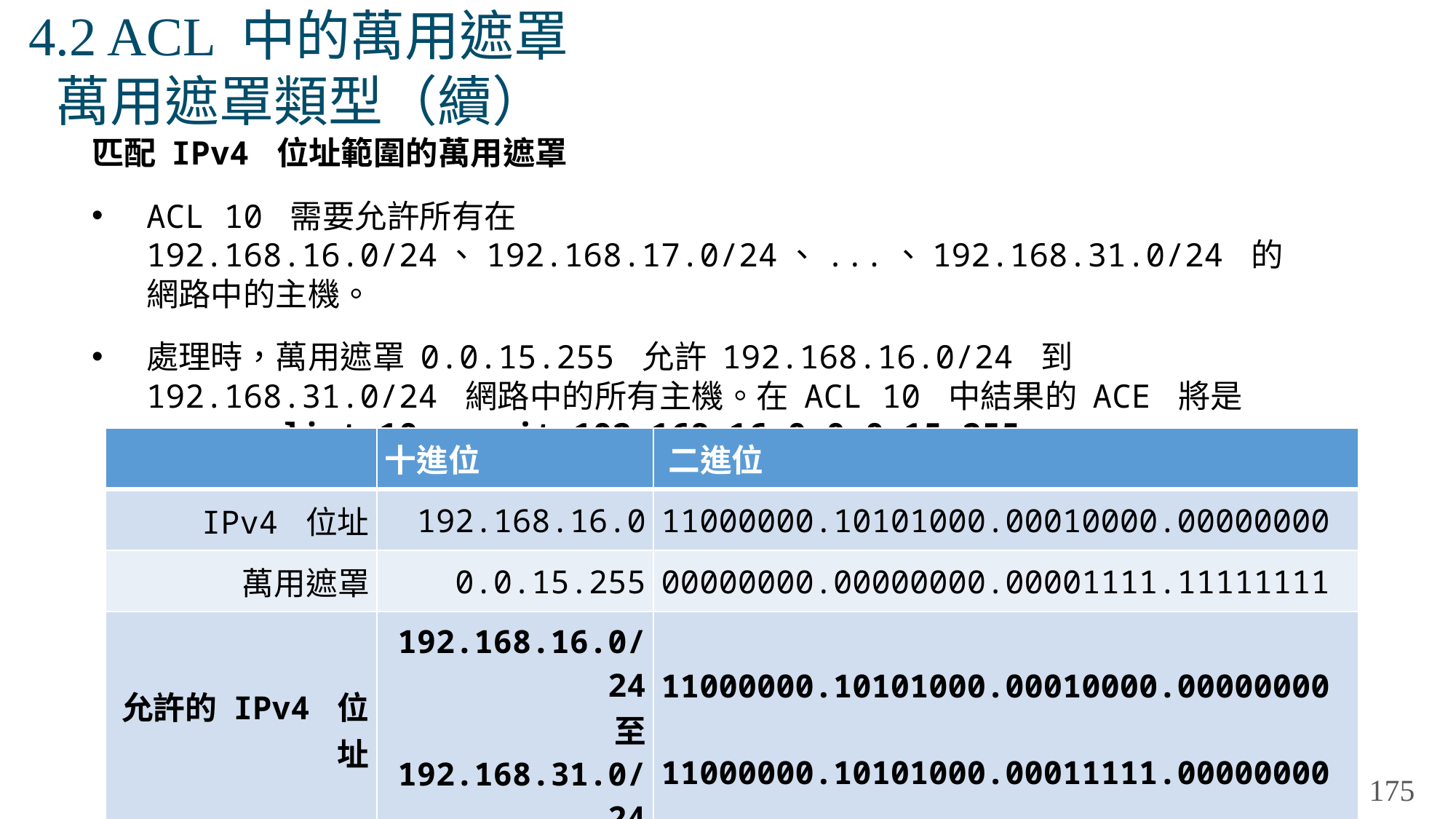

# 4.2 ACL 中的萬用遮罩 萬用遮罩類型（續）
匹配 IPv4 位址範圍的萬用遮罩
ACL 10 需要允許所有在 192.168.16.0/24、192.168.17.0/24、...、192.168.31.0/24 的網路中的主機。
處理時，萬用遮罩 0.0.15.255 允許 192.168.16.0/24 到 192.168.31.0/24 網路中的所有主機。在 ACL 10 中結果的 ACE 將是 access-list 10 permit 192.168.16.0 0.0.15.255。
|  | 十進位 | 二進位 |
| --- | --- | --- |
| IPv4 位址 | 192.168.16.0 | 11000000.10101000.00010000.00000000 |
| 萬用遮罩 | 0.0.15.255 | 00000000.00000000.00001111.11111111 |
| 允許的 IPv4 位址 | 192.168.16.0/24 至 192.168.31.0/24 | 11000000.10101000.00010000.00000000 11000000.10101000.00011111.00000000 |
175